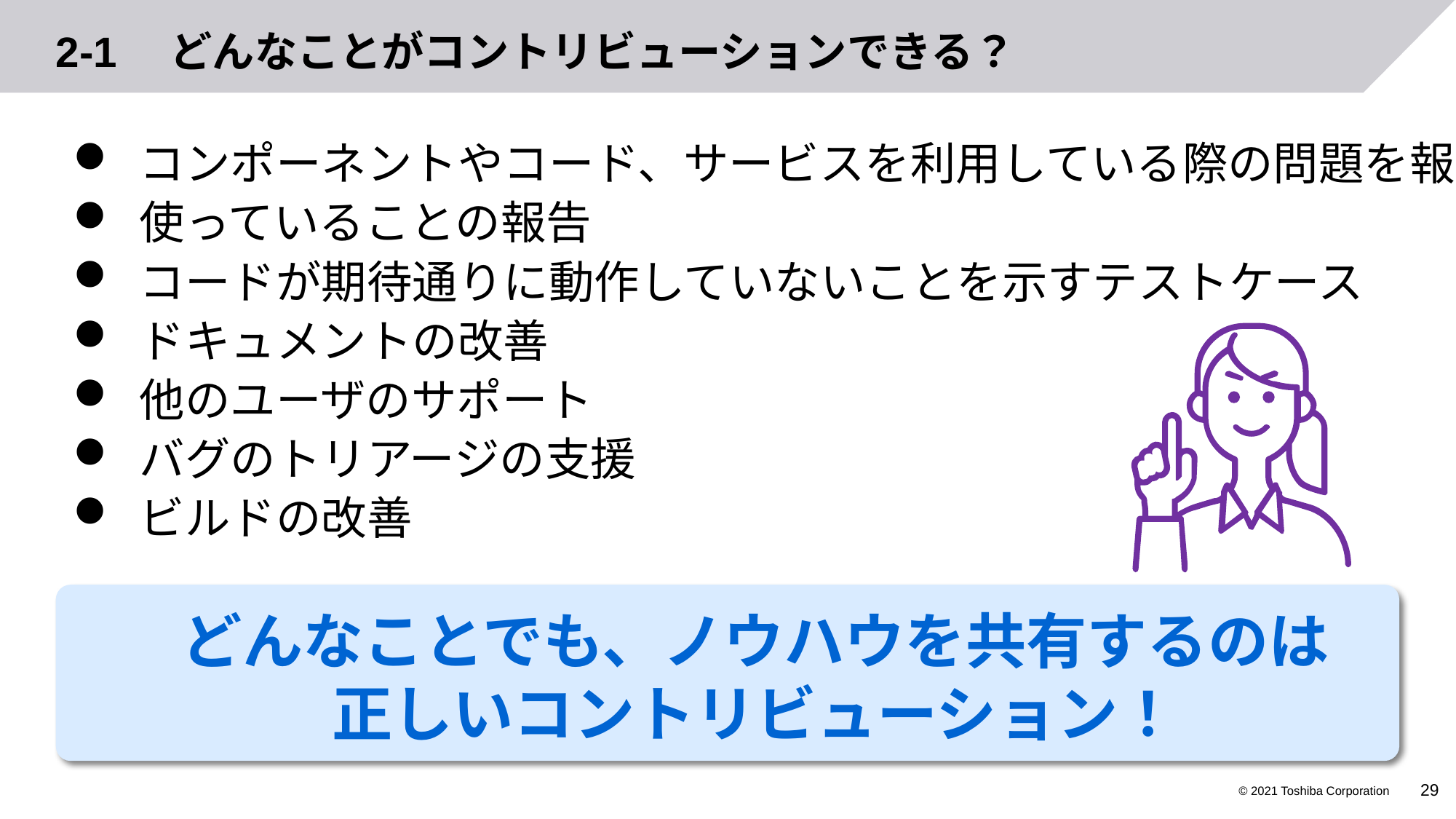

# 2-1　どんなことがコントリビューションできる？
 コンポーネントやコード、サービスを利用している際の問題を報告
 使っていることの報告
 コードが期待通りに動作していないことを示すテストケース
 ドキュメントの改善
 他のユーザのサポート
 バグのトリアージの支援
 ビルドの改善

どんなことでも、ノウハウを共有するのは
正しいコントリビューション！